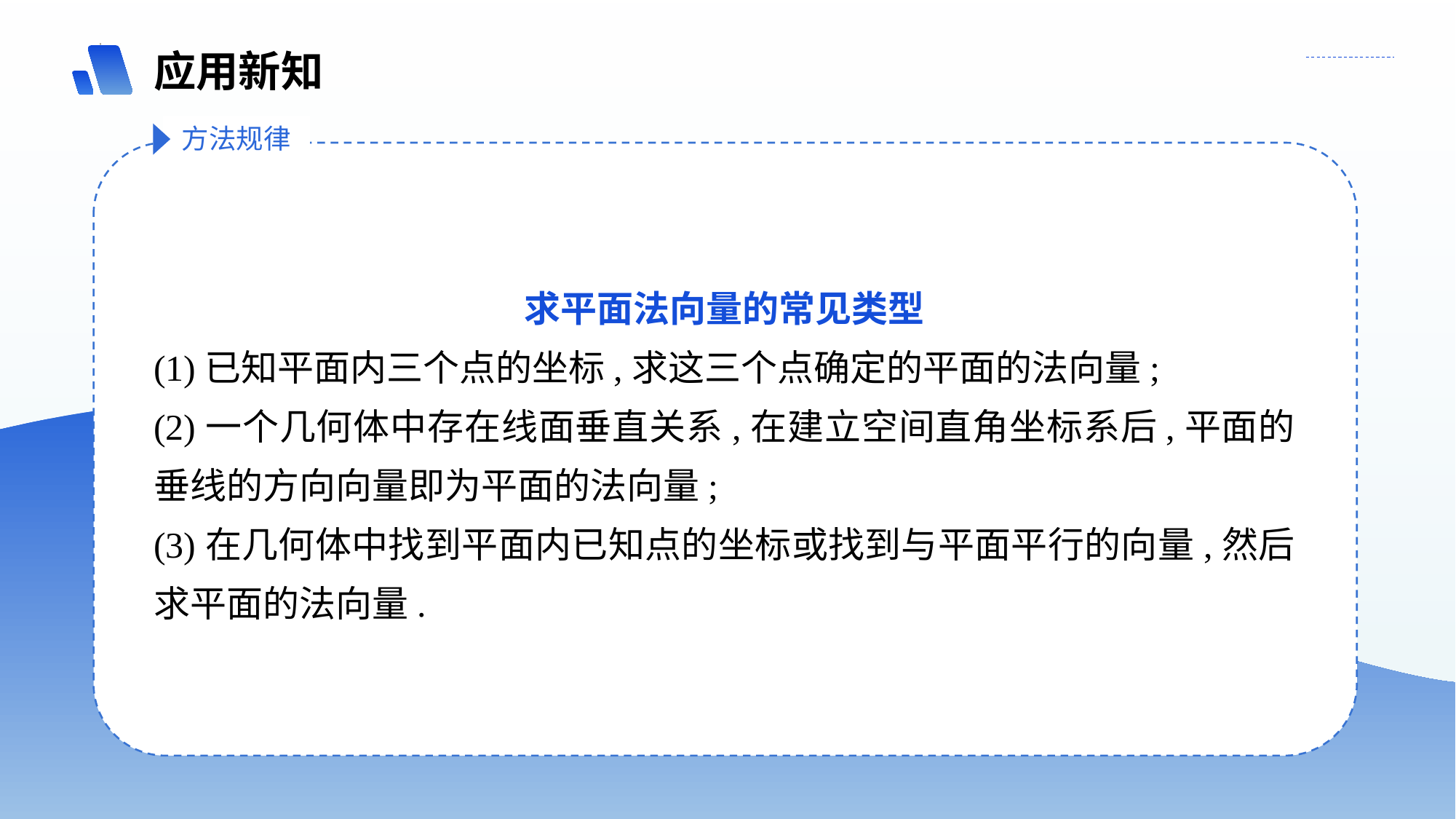

应用新知

方法规律

求平面法向量的常见类型
(1)已知平面内三个点的坐标,求这三个点确定的平面的法向量;
(2)一个几何体中存在线面垂直关系,在建立空间直角坐标系后,平面的垂线的方向向量即为平面的法向量;
(3)在几何体中找到平面内已知点的坐标或找到与平面平行的向量,然后求平面的法向量.